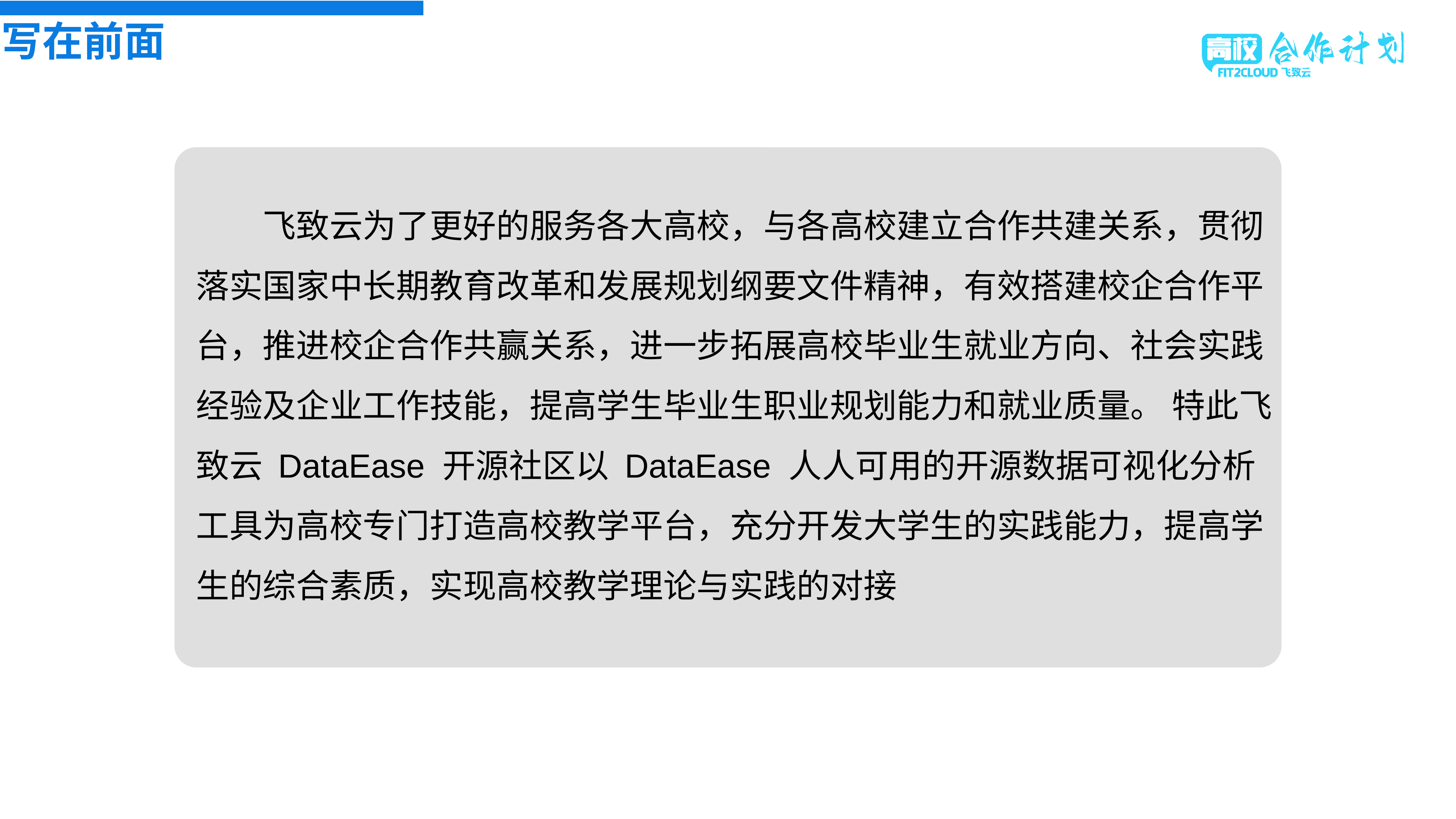

写在前面

飞致云为了更好的服务各大高校，与各高校建立合作共建关系，贯彻落实国家中长期教育改革和发展规划纲要文件精神，有效搭建校企合作平台，推进校企合作共赢关系，进一步拓展高校毕业生就业方向、社会实践经验及企业工作技能，提高学生毕业生职业规划能力和就业质量。 特此飞致云 DataEase 开源社区以 DataEase 人人可用的开源数据可视化分析工具为高校专门打造高校教学平台，充分开发大学生的实践能力，提高学生的综合素质，实现高校教学理论与实践的对接